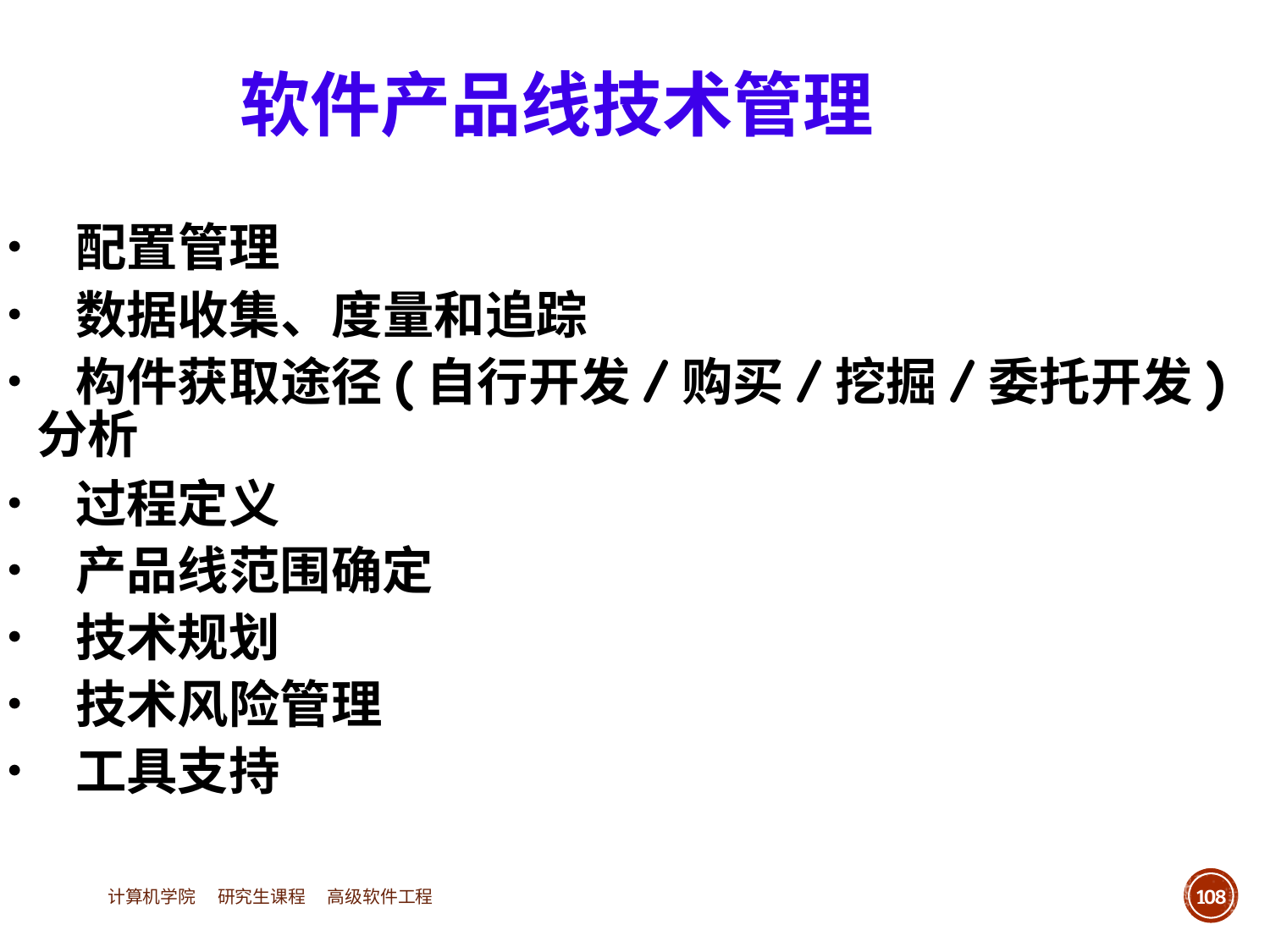

软件产品线技术管理

•  配置管理
•  数据收集、度量和追踪
•  构件获取途径(自行开发/购买/挖掘/委托开发)
	分析
•  过程定义
•  产品线范围确定
•  技术规划
•  技术风险管理
•  工具支持
计算机学院    研究生课程    高级软件工程
108